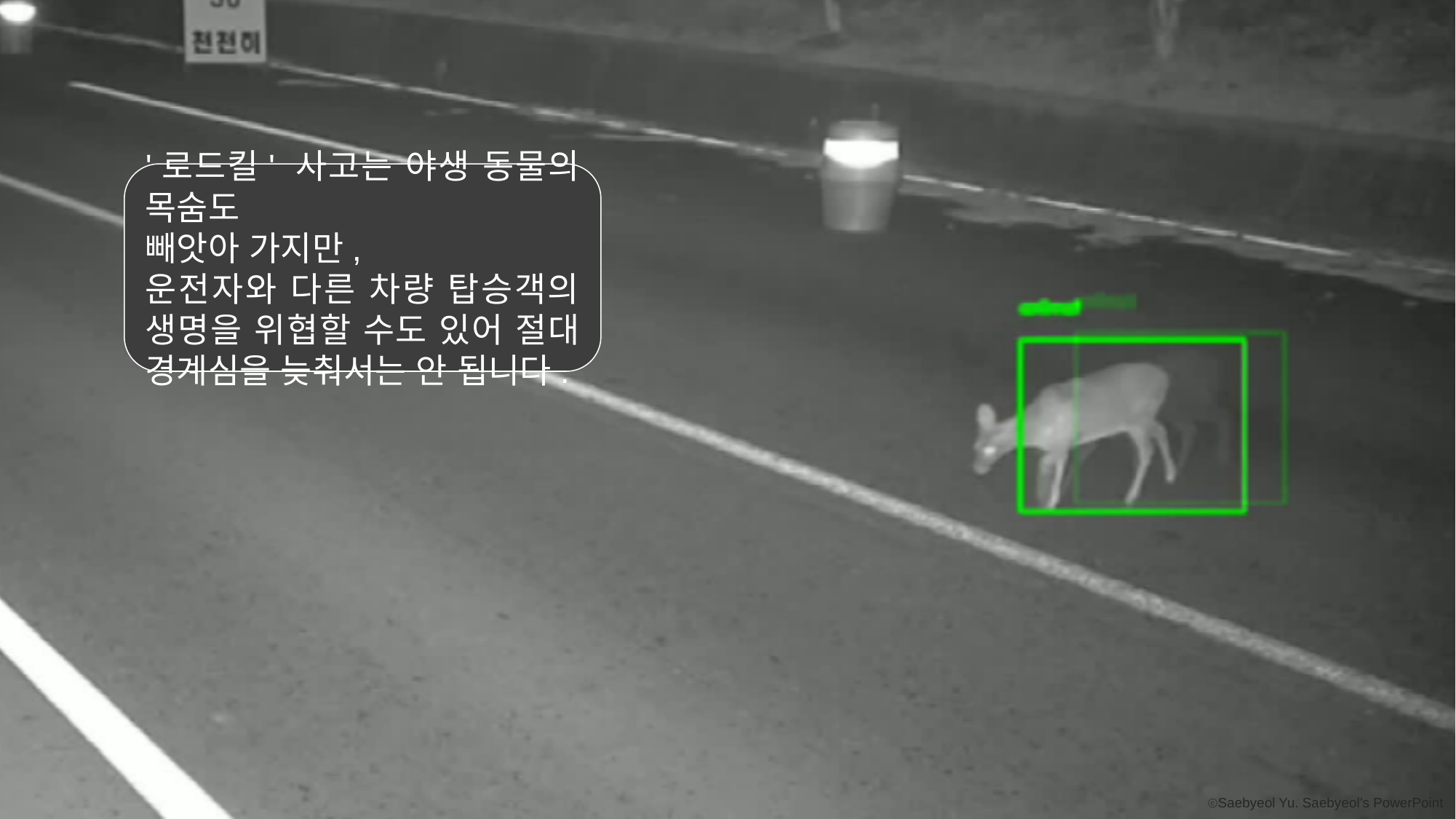

'로드킬' 사고는 야생 동물의 목숨도
빼앗아 가지만,
운전자와 다른 차량 탑승객의 생명을 위협할 수도 있어 절대 경계심을 늦춰서는 안 됩니다.